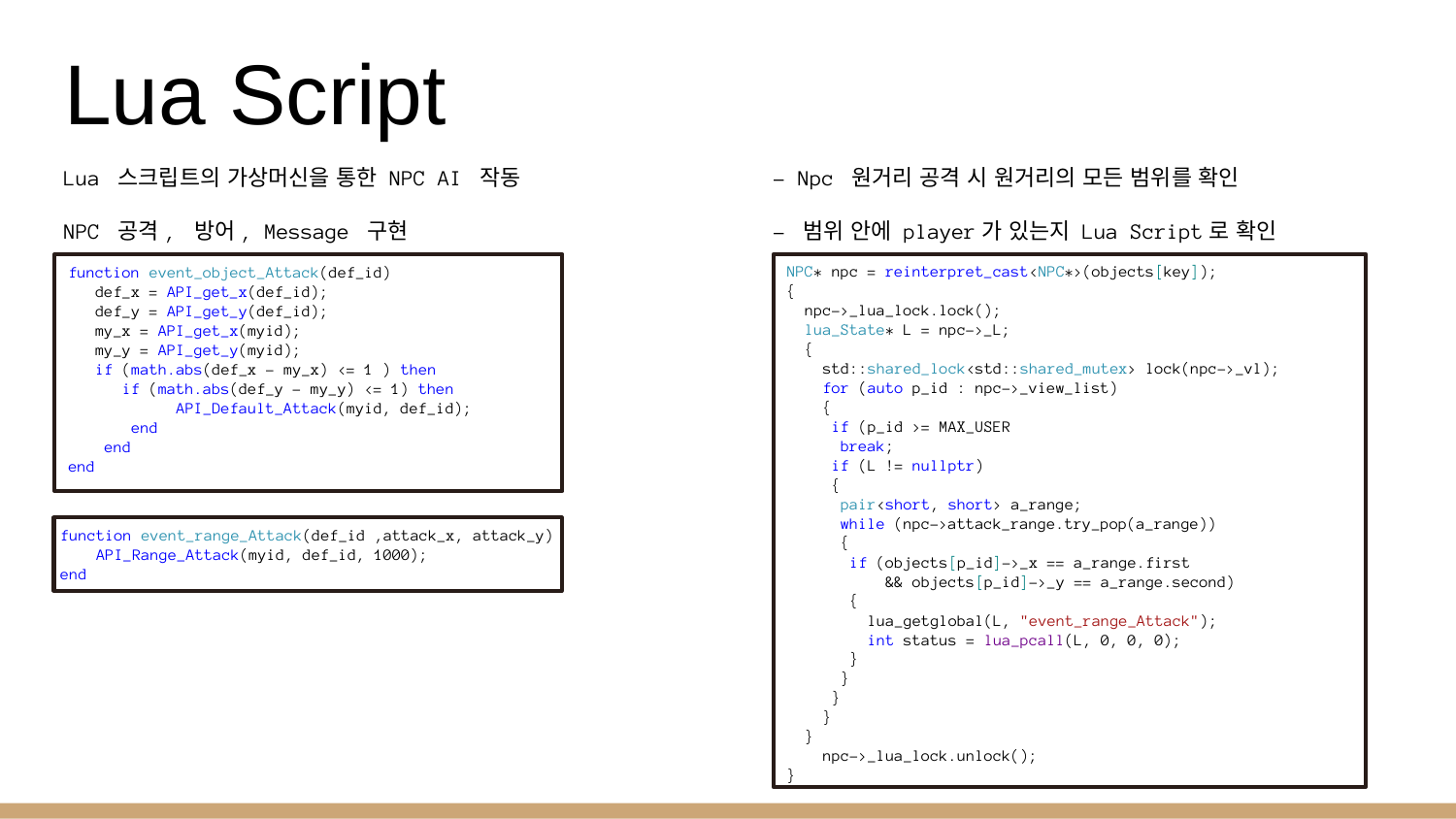

# Lua Script
Lua 스크립트의 가상머신을 통한 NPC AI 작동

NPC 공격, 방어, Message 구현
- Npc 원거리 공격 시 원거리의 모든 범위를 확인

- 범위 안에 player가 있는지 Lua Script로 확인
NPC* npc = reinterpret_cast<NPC*>(objects[key]);
{
  npc->_lua_lock.lock();
  lua_State* L = npc->_L;
  {
    std::shared_lock<std::shared_mutex> lock(npc->_vl);
    for (auto p_id : npc->_view_list)
    {
     if (p_id >= MAX_USER
      break;
     if (L != nullptr)
     {
      pair<short, short> a_range;
      while (npc->attack_range.try_pop(a_range))
      {
       if (objects[p_id]->_x == a_range.first
           && objects[p_id]->_y == a_range.second)
       {
         lua_getglobal(L, "event_range_Attack");
         int status = lua_pcall(L, 0, 0, 0);
       }
      }
     }
    }
  }
    npc->_lua_lock.unlock();
}

function event_object_Attack(def_id)
   def_x = API_get_x(def_id);
   def_y = API_get_y(def_id);
   my_x = API_get_x(myid);
   my_y = API_get_y(myid);
   if (math.abs(def_x - my_x) <= 1 ) then
      if (math.abs(def_y - my_y) <= 1) then
            API_Default_Attack(myid, def_id);
       end
    end
end
function event_range_Attack(def_id ,attack_x, attack_y)
    API_Range_Attack(myid, def_id, 1000);
end